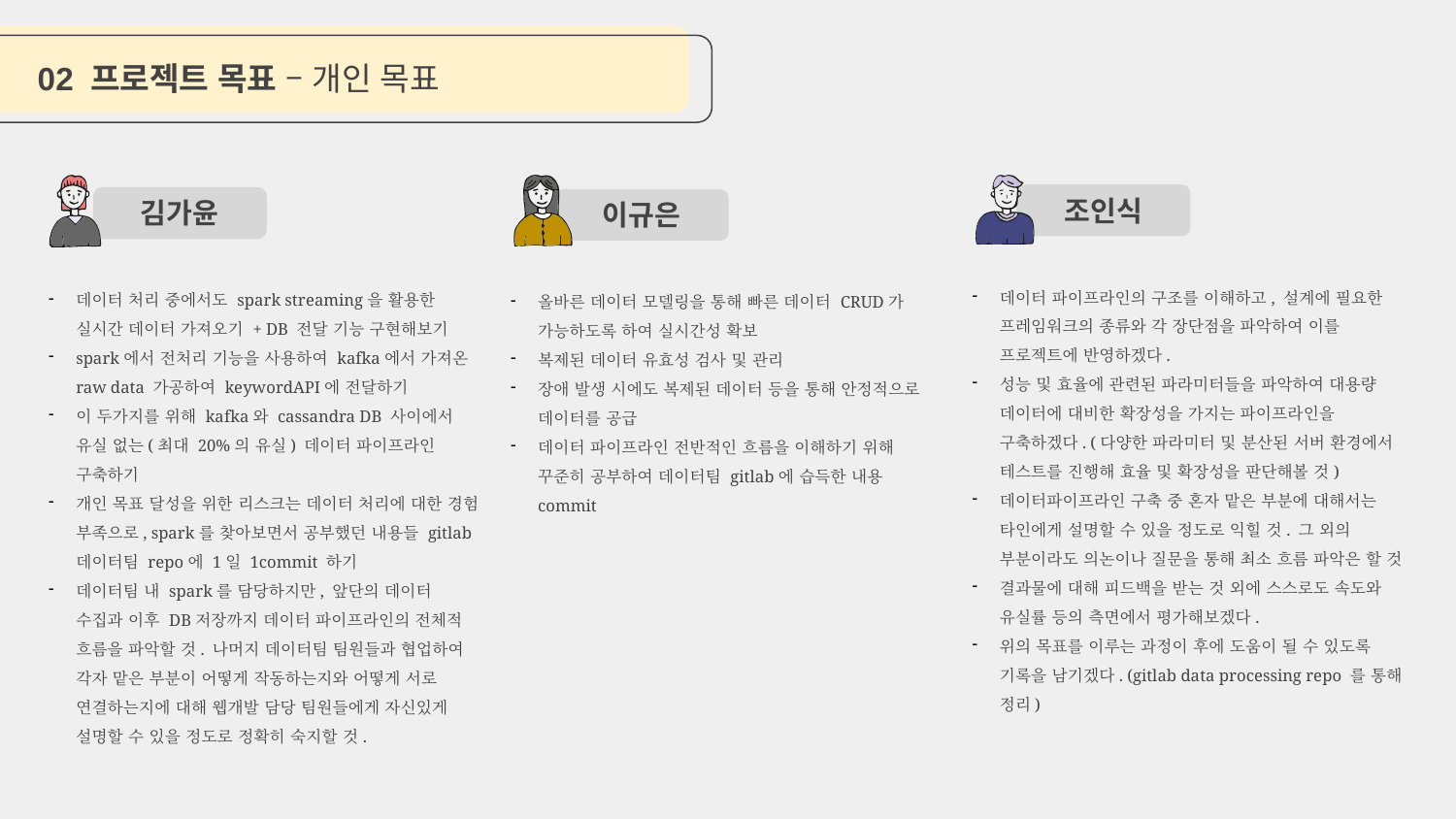

02 프로젝트 목표 – 개인 목표

김가윤

이규은

조인식
데이터 파이프라인의 구조를 이해하고, 설계에 필요한 프레임워크의 종류와 각 장단점을 파악하여 이를 프로젝트에 반영하겠다.
성능 및 효율에 관련된 파라미터들을 파악하여 대용량 데이터에 대비한 확장성을 가지는 파이프라인을 구축하겠다. (다양한 파라미터 및 분산된 서버 환경에서 테스트를 진행해 효율 및 확장성을 판단해볼 것)
데이터파이프라인 구축 중 혼자 맡은 부분에 대해서는 타인에게 설명할 수 있을 정도로 익힐 것. 그 외의 부분이라도 의논이나 질문을 통해 최소 흐름 파악은 할 것
결과물에 대해 피드백을 받는 것 외에 스스로도 속도와 유실률 등의 측면에서 평가해보겠다.
위의 목표를 이루는 과정이 후에 도움이 될 수 있도록 기록을 남기겠다. (gitlab data processing repo 를 통해 정리)

데이터 처리 중에서도 spark streaming을 활용한 실시간 데이터 가져오기 + DB 전달 기능 구현해보기
spark에서 전처리 기능을 사용하여 kafka에서 가져온 raw data 가공하여 keywordAPI에 전달하기
이 두가지를 위해 kafka와 cassandra DB 사이에서 유실 없는(최대 20%의 유실) 데이터 파이프라인 구축하기
개인 목표 달성을 위한 리스크는 데이터 처리에 대한 경험 부족으로, spark를 찾아보면서 공부했던 내용들 gitlab 데이터팀 repo에 1일 1commit 하기
데이터팀 내 spark를 담당하지만, 앞단의 데이터 수집과 이후 DB저장까지 데이터 파이프라인의 전체적 흐름을 파악할 것. 나머지 데이터팀 팀원들과 협업하여 각자 맡은 부분이 어떻게 작동하는지와 어떻게 서로 연결하는지에 대해 웹개발 담당 팀원들에게 자신있게 설명할 수 있을 정도로 정확히 숙지할 것.

올바른 데이터 모델링을 통해 빠른 데이터 CRUD가 가능하도록 하여 실시간성 확보
복제된 데이터 유효성 검사 및 관리
장애 발생 시에도 복제된 데이터 등을 통해 안정적으로 데이터를 공급
데이터 파이프라인 전반적인 흐름을 이해하기 위해 꾸준히 공부하여 데이터팀 gitlab에 습득한 내용 commit